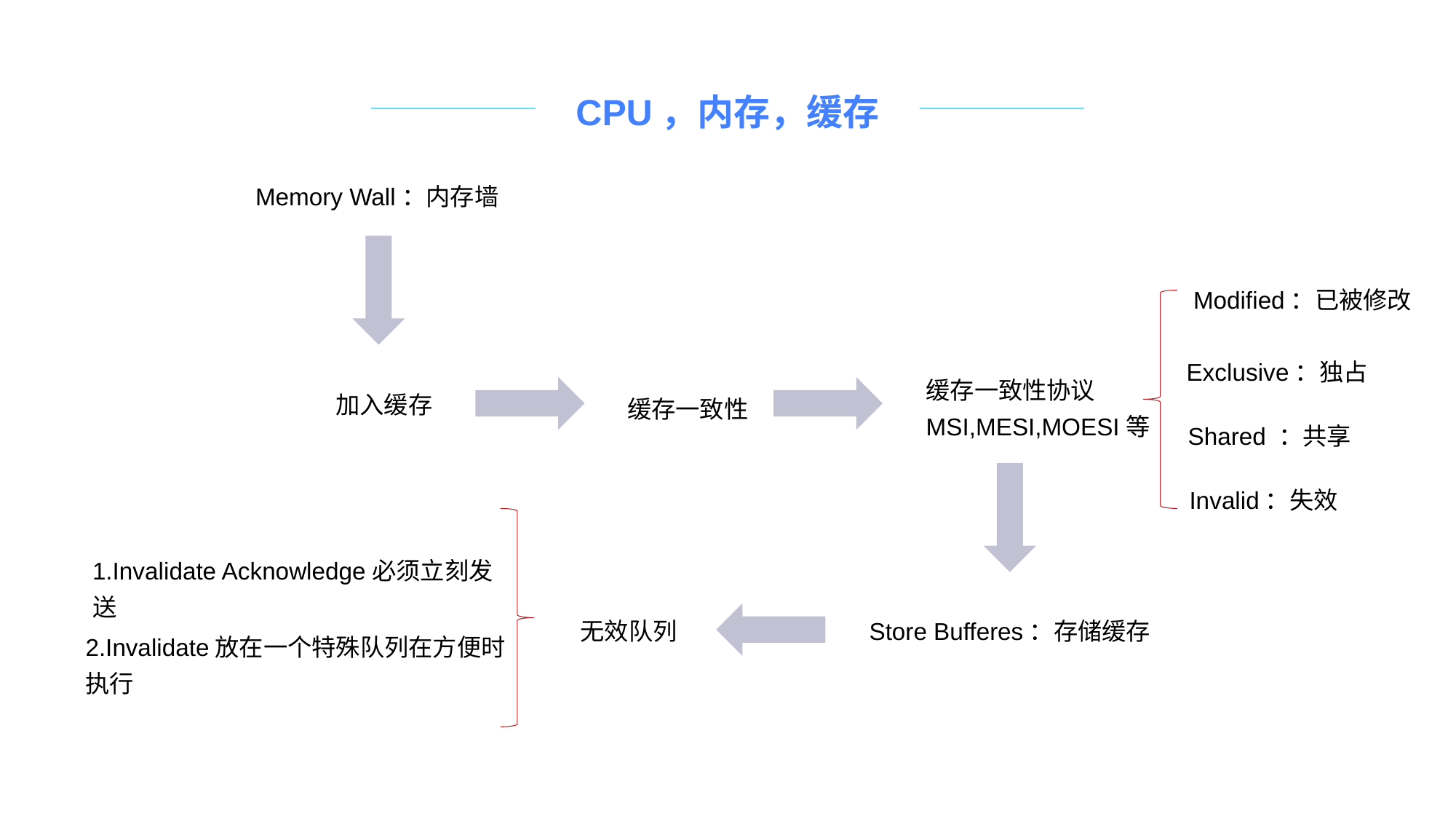

CPU，内存，缓存
Memory Wall：内存墙

Modified：已被修改

Exclusive：独占

缓存一致性协议
MSI,MESI,MOESI等
加入缓存
缓存一致性
Shared ：共享

Invalid：失效

1.Invalidate Acknowledge必须立刻发
送

无效队列
Store Bufferes：存储缓存
2.Invalidate放在一个特殊队列在方便时
执行